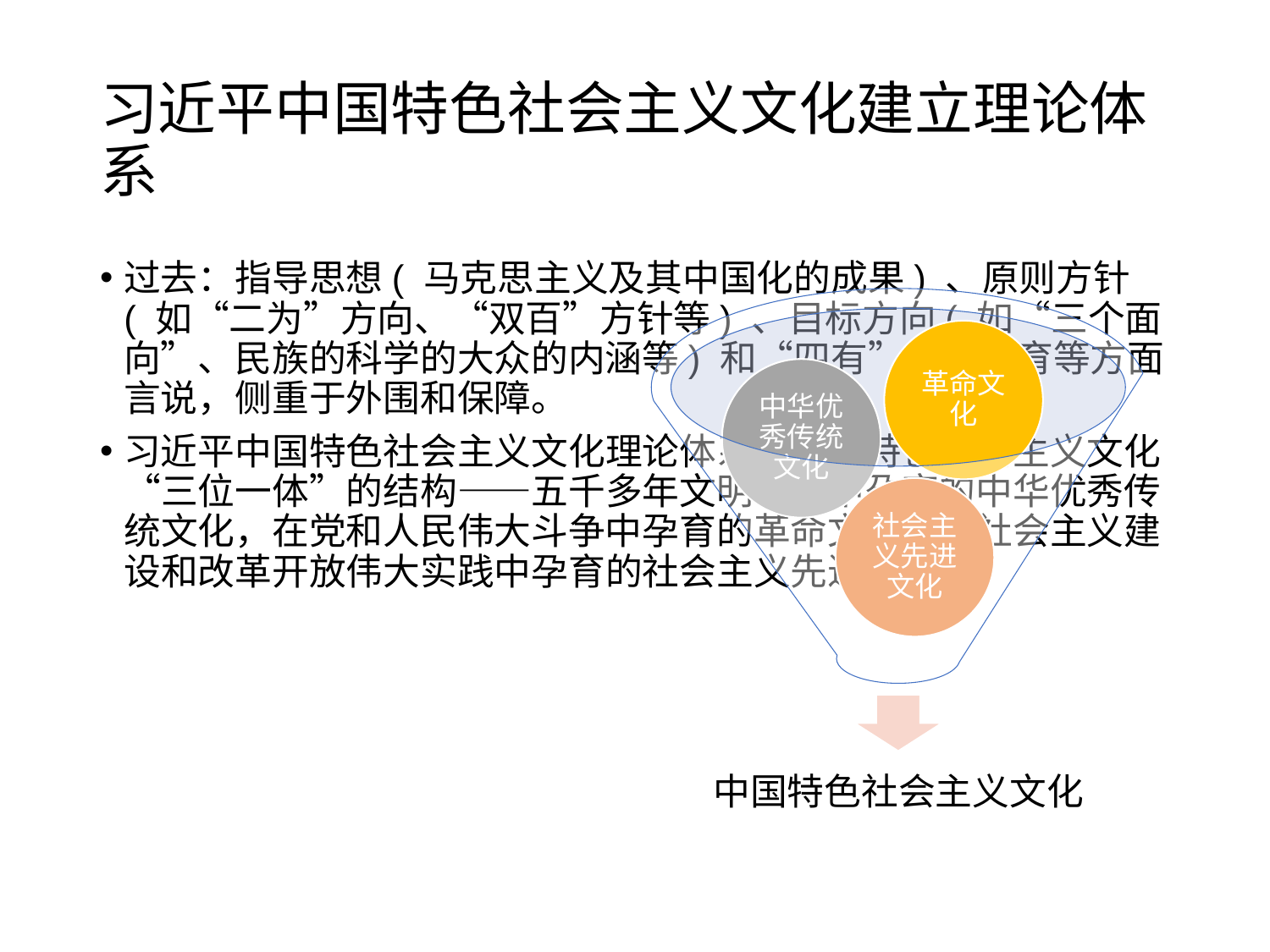

# 习近平中国特色社会主义文化建立理论体系
过去：指导思想( 马克思主义及其中国化的成果) 、原则方针( 如“二为”方向、“双百”方针等) 、目标方向( 如“三个面向”、民族的科学的大众的内涵等) 和“四有”新人培育等方面言说，侧重于外围和保障。
习近平中国特色社会主义文化理论体系：中国特色社会主义文化“三位一体”的结构——五千多年文明发展中孕育的中华优秀传统文化，在党和人民伟大斗争中孕育的革命文化与在社会主义建设和改革开放伟大实践中孕育的社会主义先进文化。
中国特色社会主义文化
社会主义先进文化
中华优秀传统文化
革命文化